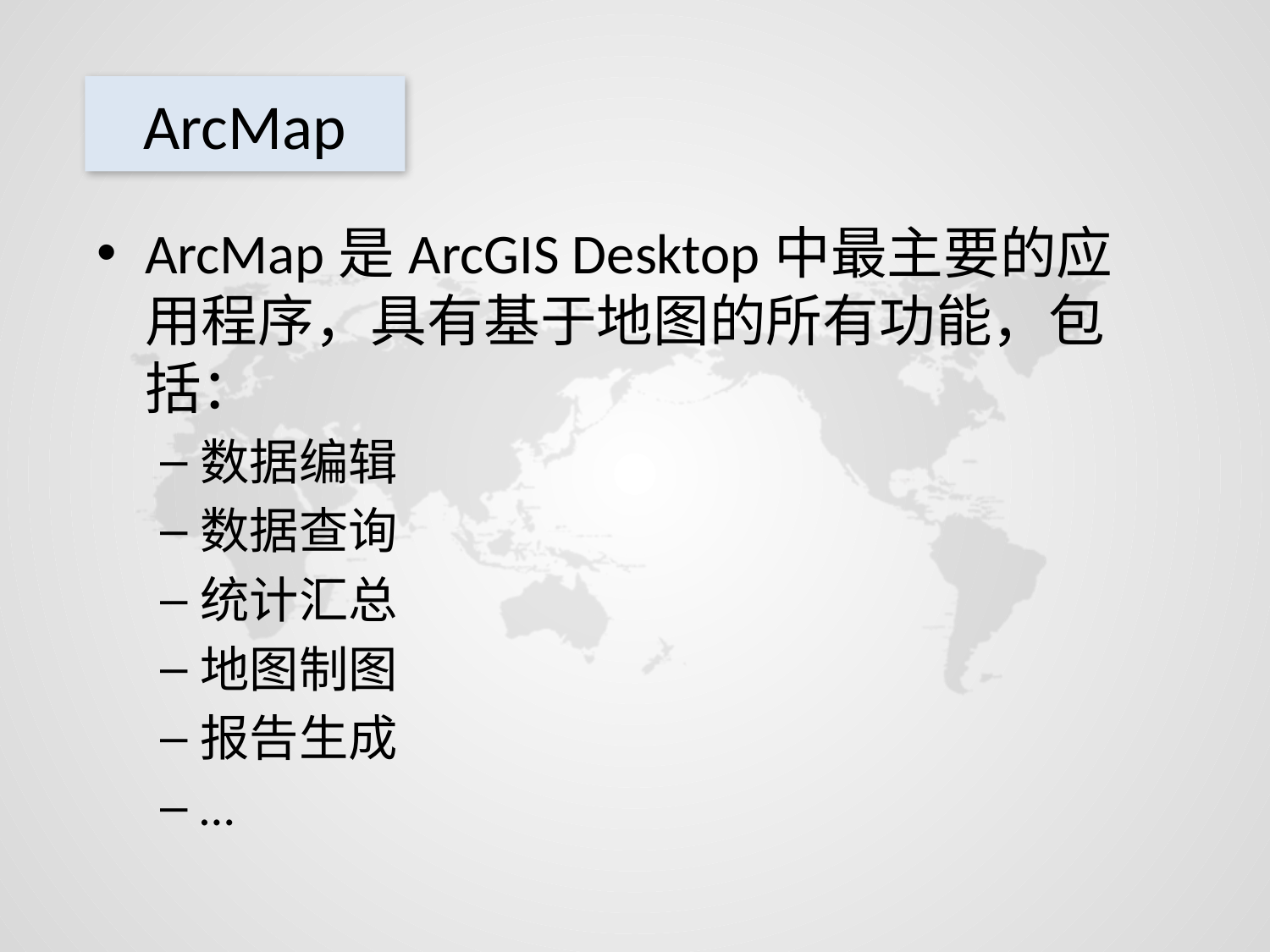

# ArcMap
ArcMap是ArcGIS Desktop中最主要的应用程序，具有基于地图的所有功能，包括：
数据编辑
数据查询
统计汇总
地图制图
报告生成
…